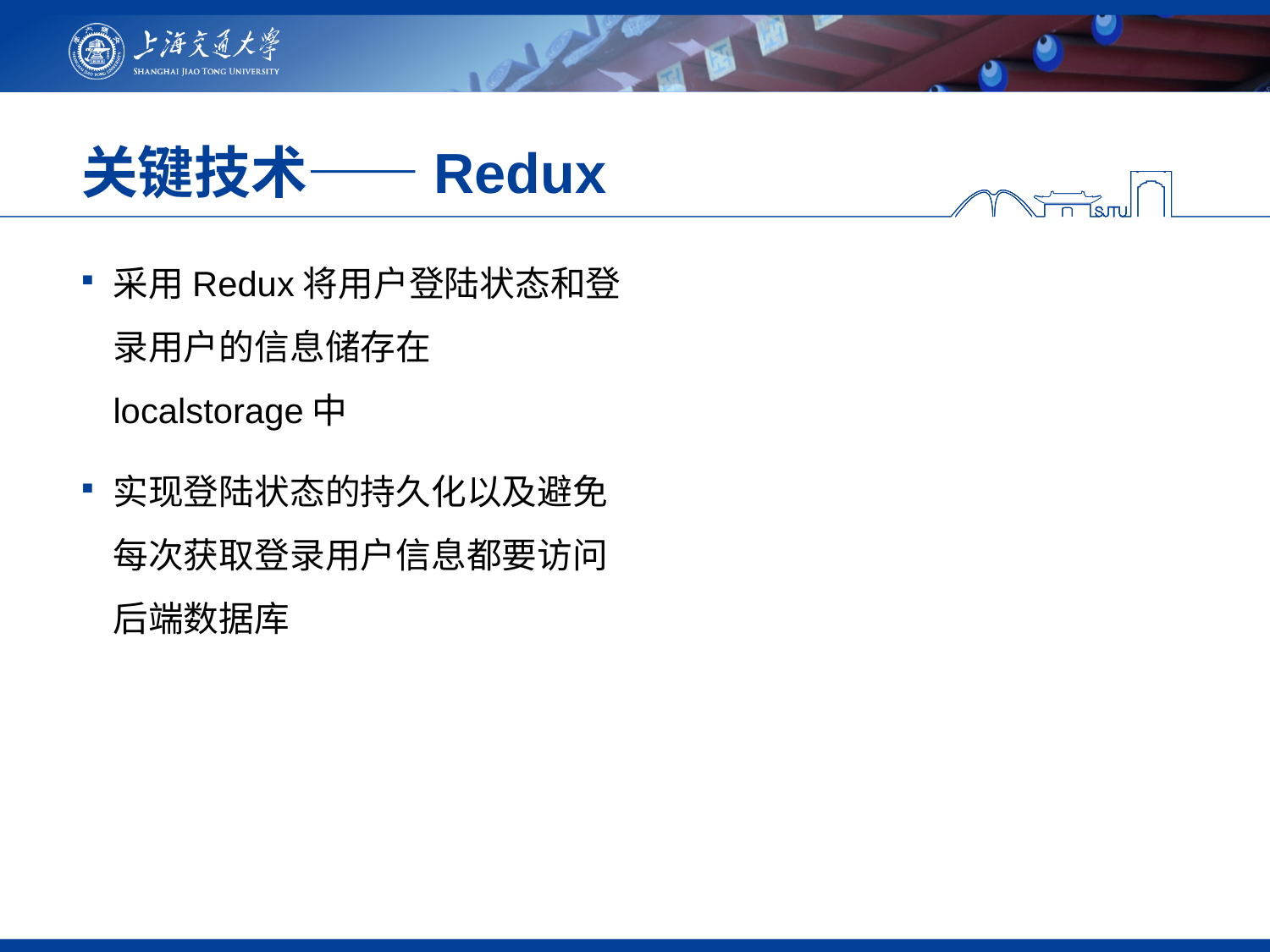

# 关键技术——Redux
采用Redux将用户登陆状态和登录用户的信息储存在localstorage中
实现登陆状态的持久化以及避免每次获取登录用户信息都要访问后端数据库